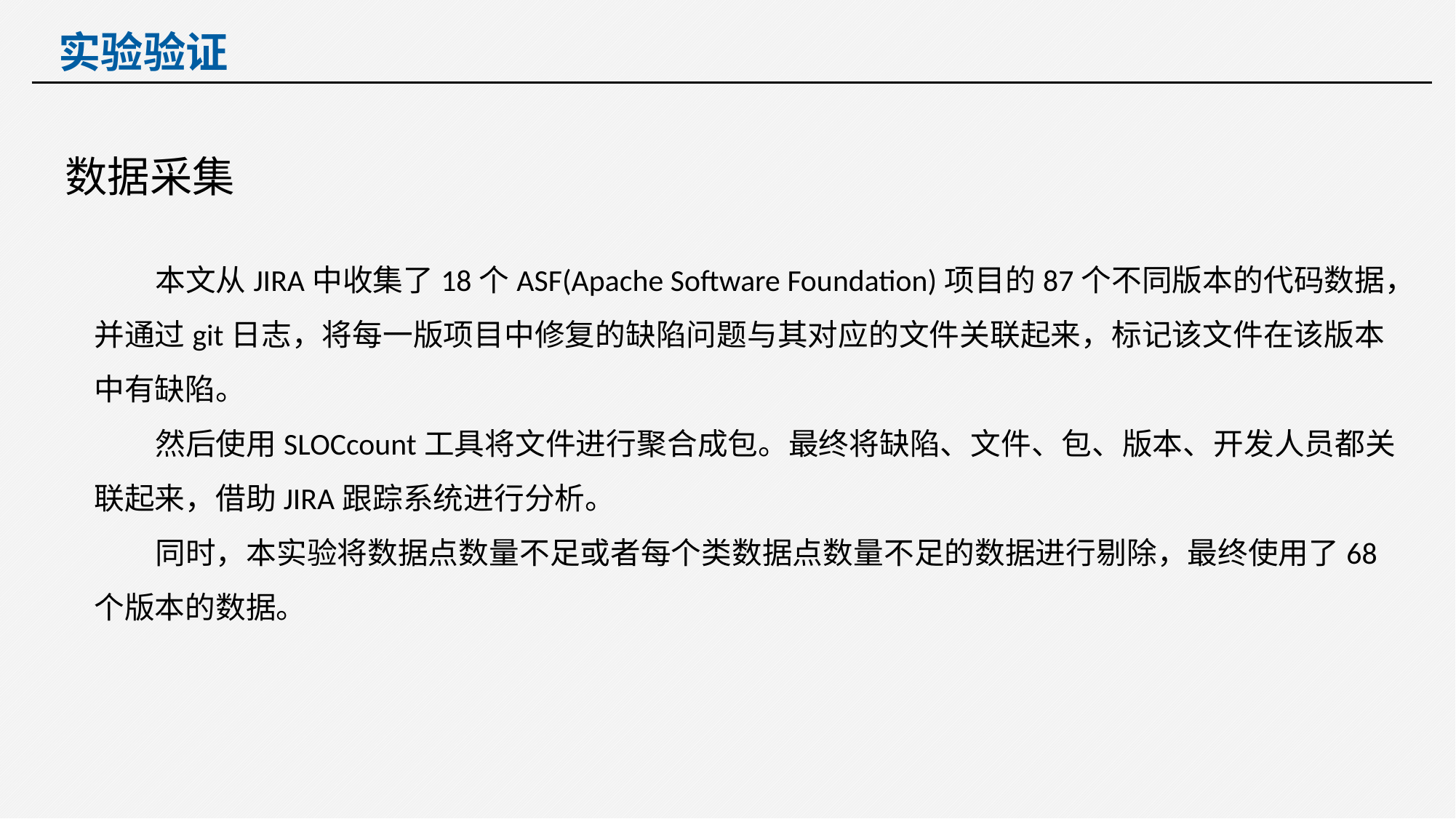

实验验证
数据采集
        本文从JIRA中收集了18个ASF(Apache Software Foundation)项目的87个不同版本的代码数据，并通过git日志，将每一版项目中修复的缺陷问题与其对应的文件关联起来，标记该文件在该版本中有缺陷。
        然后使用SLOCcount工具将文件进行聚合成包。最终将缺陷、文件、包、版本、开发人员都关联起来，借助JIRA跟踪系统进行分析。
        同时，本实验将数据点数量不足或者每个类数据点数量不足的数据进行剔除，最终使用了68个版本的数据。